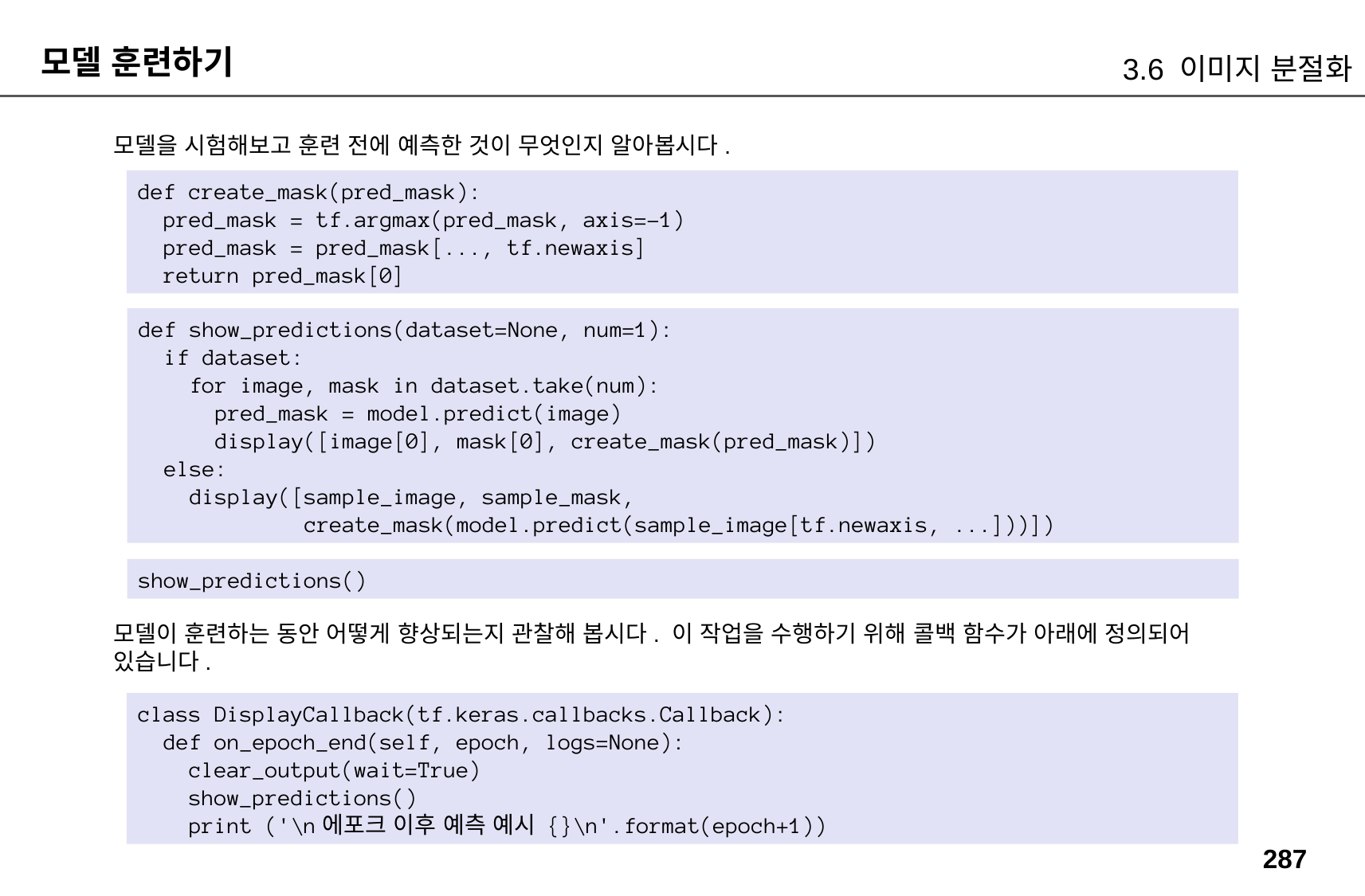

모델 훈련하기
3.6 이미지 분절화
모델을 시험해보고 훈련 전에 예측한 것이 무엇인지 알아봅시다.
def create_mask(pred_mask):
  pred_mask = tf.argmax(pred_mask, axis=-1)
  pred_mask = pred_mask[..., tf.newaxis]
  return pred_mask[0]
def show_predictions(dataset=None, num=1):
  if dataset:
    for image, mask in dataset.take(num):
      pred_mask = model.predict(image)
      display([image[0], mask[0], create_mask(pred_mask)])
  else:
    display([sample_image, sample_mask,
             create_mask(model.predict(sample_image[tf.newaxis, ...]))])
show_predictions()
모델이 훈련하는 동안 어떻게 향상되는지 관찰해 봅시다. 이 작업을 수행하기 위해 콜백 함수가 아래에 정의되어 있습니다.
class DisplayCallback(tf.keras.callbacks.Callback):
  def on_epoch_end(self, epoch, logs=None):
    clear_output(wait=True)
    show_predictions()
    print ('\n에포크 이후 예측 예시 {}\n'.format(epoch+1))